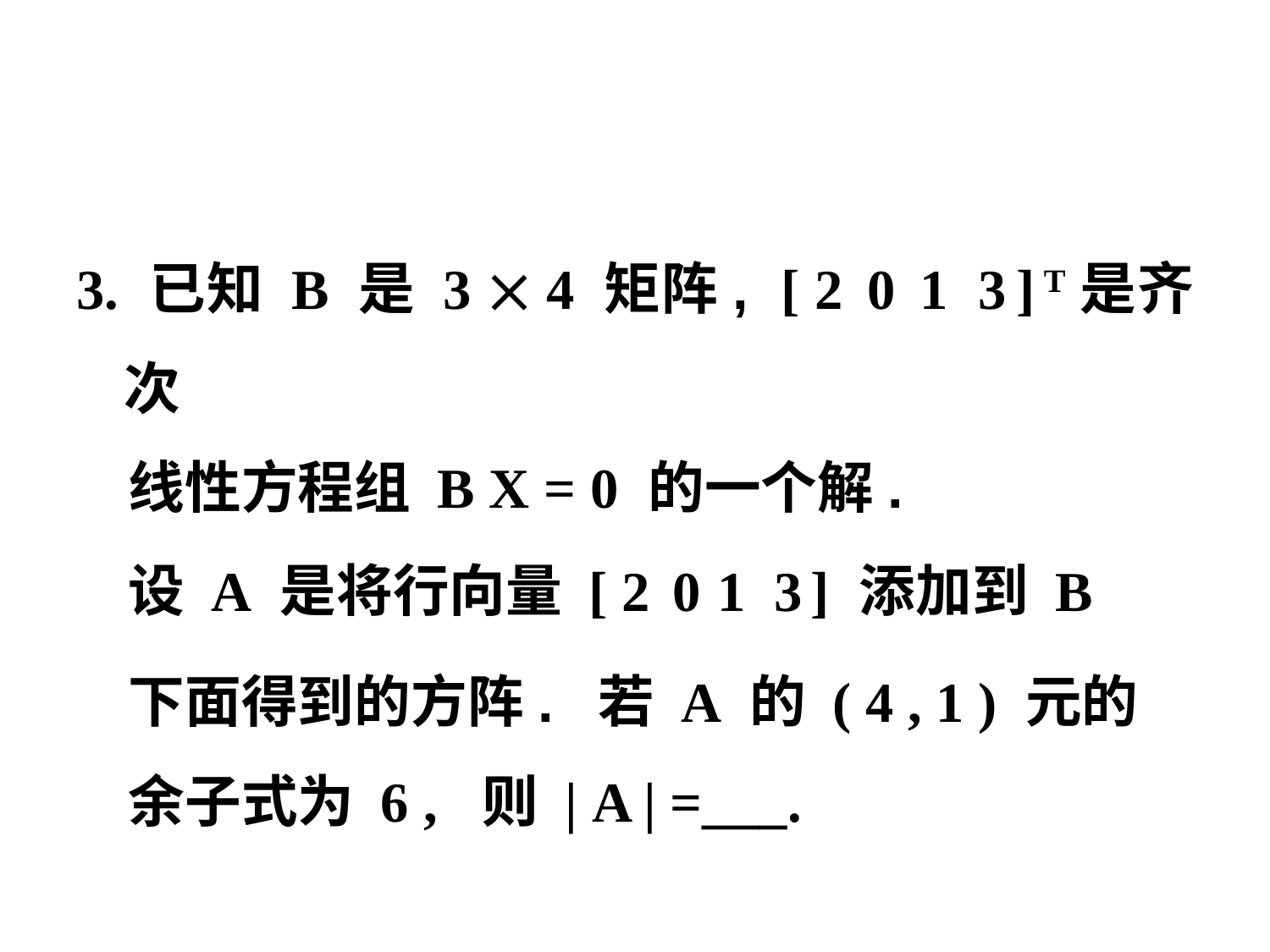

#
3. 已知 B 是 3 × 4 矩阵,  [ 2  0  1  3 ] T是齐次
   线性方程组 B X = 0 的一个解.
   设 A 是将行向量 [ 2  0  1  3 ] 添加到 B
   下面得到的方阵.  若 A 的 ( 4 , 1 ) 元的
   余子式为 6 ,  则 | A | =___.